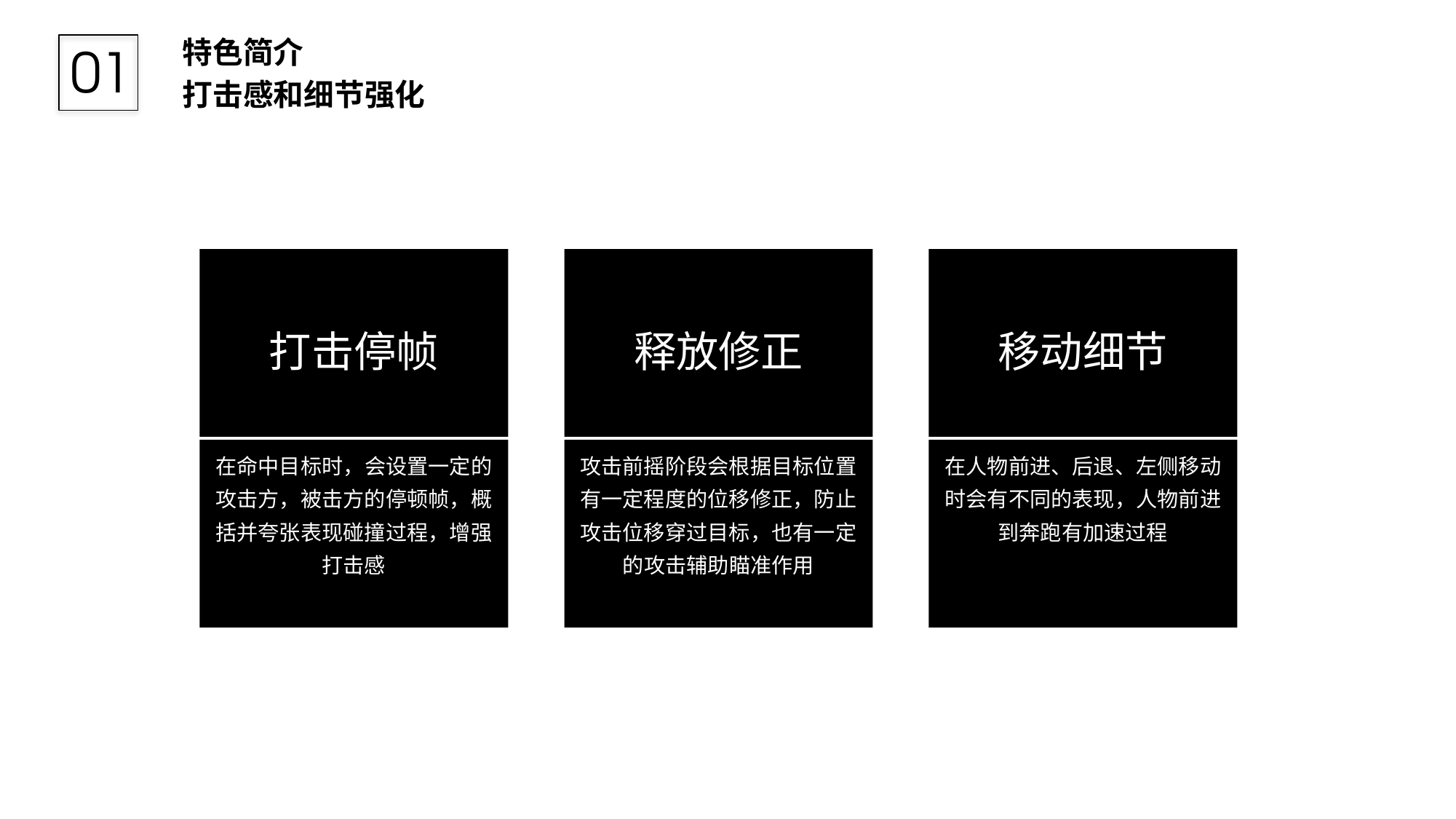

特色简介
打击感和细节强化
01
打击停帧
释放修正
移动细节
在命中目标时，会设置一定的攻击方，被击方的停顿帧，概括并夸张表现碰撞过程，增强打击感
攻击前摇阶段会根据目标位置有一定程度的位移修正，防止攻击位移穿过目标，也有一定的攻击辅助瞄准作用
在人物前进、后退、左侧移动时会有不同的表现，人物前进到奔跑有加速过程